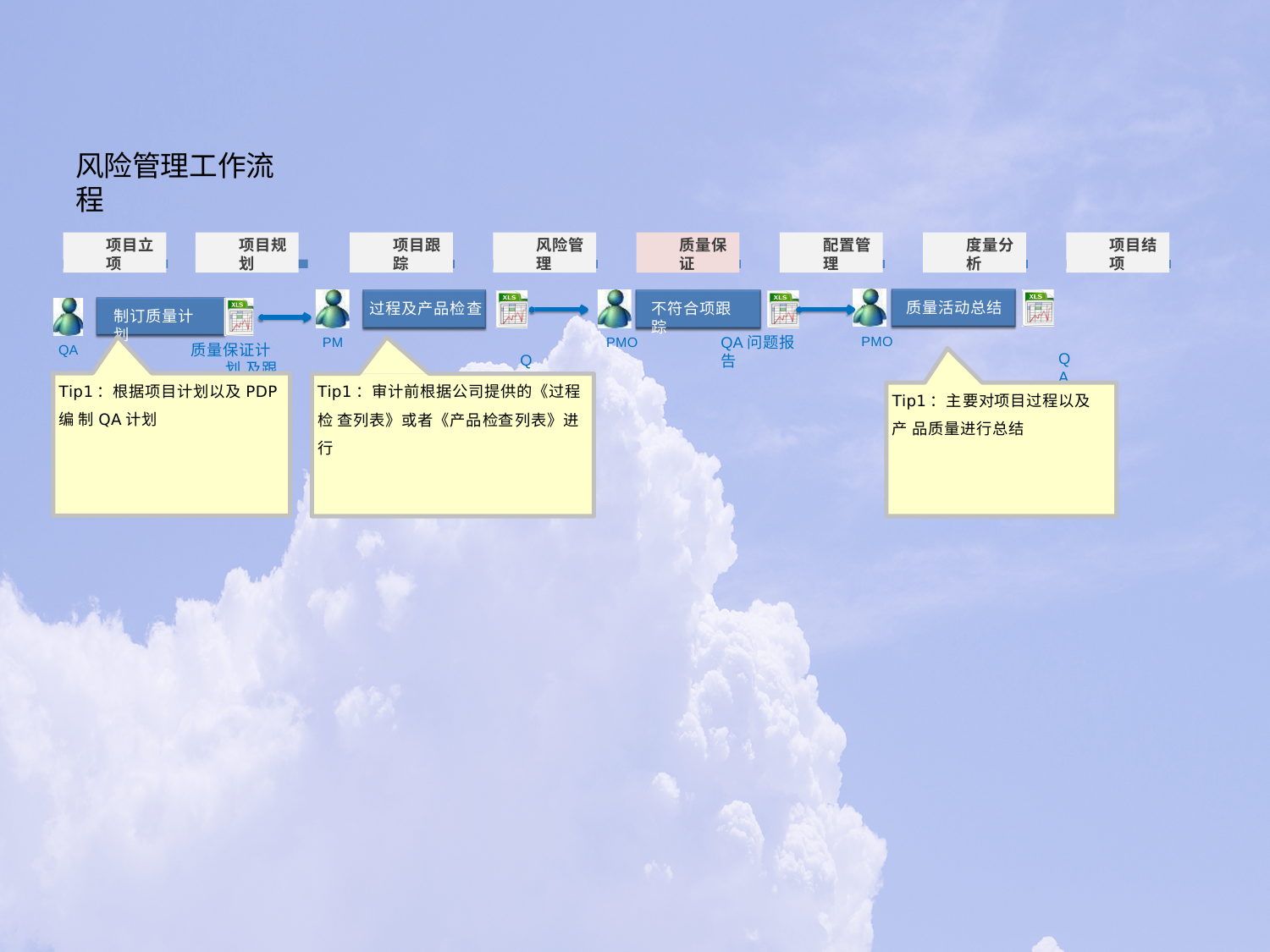

# 风险管理工作流程
项目立项
项目规划
项目跟踪
风险管理
质量保证
配置管理
度量分析
项目结项

质量活动总结
QA总结报告

过程及产品检查
QA审计报告
不符合项跟踪

制订质量计划

QA问题报告
PMO
PM
PMO

质量保证计划 及跟踪表
QA

Tip1：根据项目计划以及PDP编 制QA计划
Tip1：审计前根据公司提供的《过程检 查列表》或者《产品检查列表》进行
Tip1：主要对项目过程以及产 品质量进行总结
15